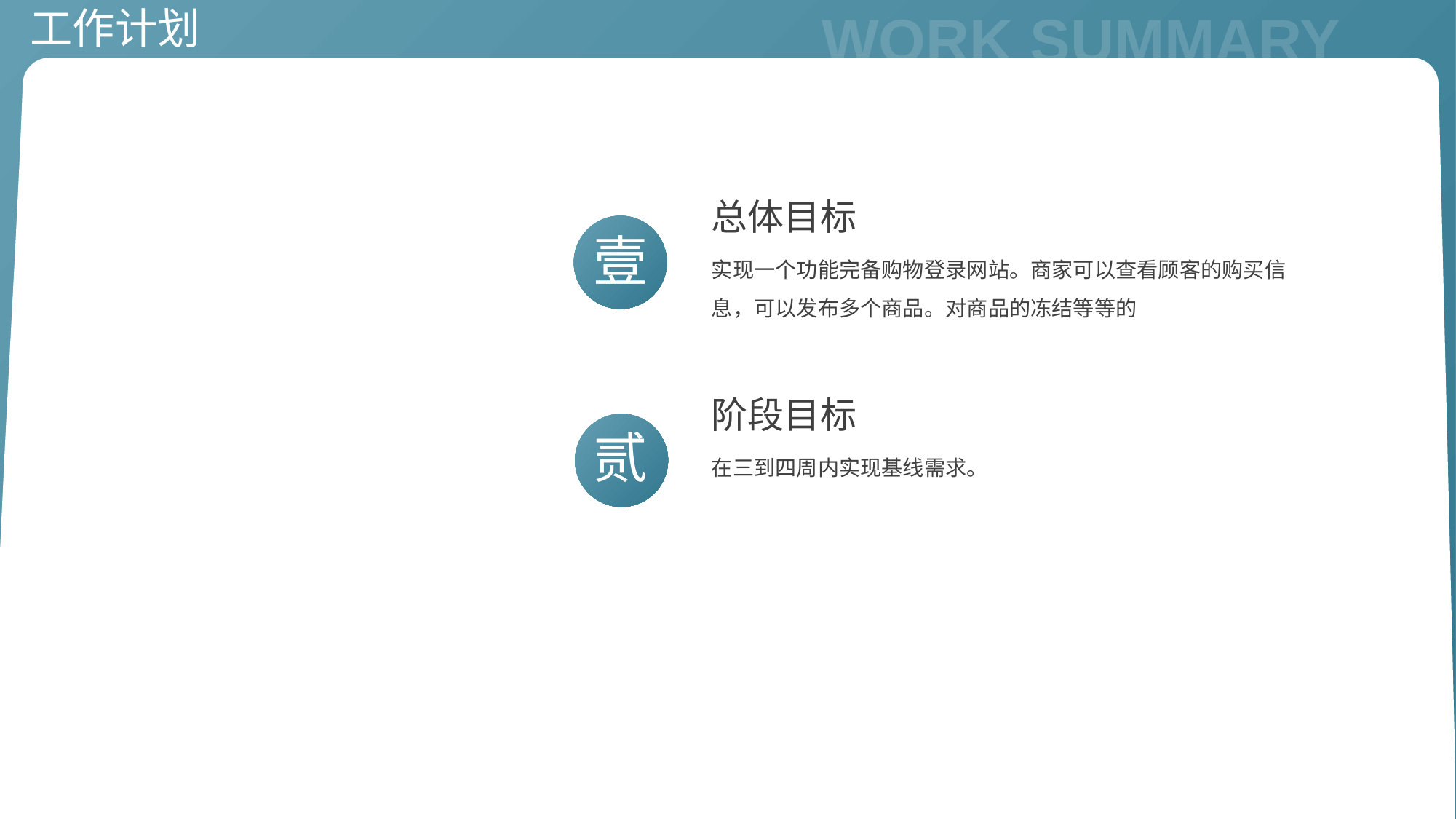

WORK SUMMARY
工作计划

总体目标

壹
实现一个功能完备购物登录网站。商家可以查看顾客的购买信息，可以发布多个商品。对商品的冻结等等的
阶段目标

贰
在三到四周内实现基线需求。